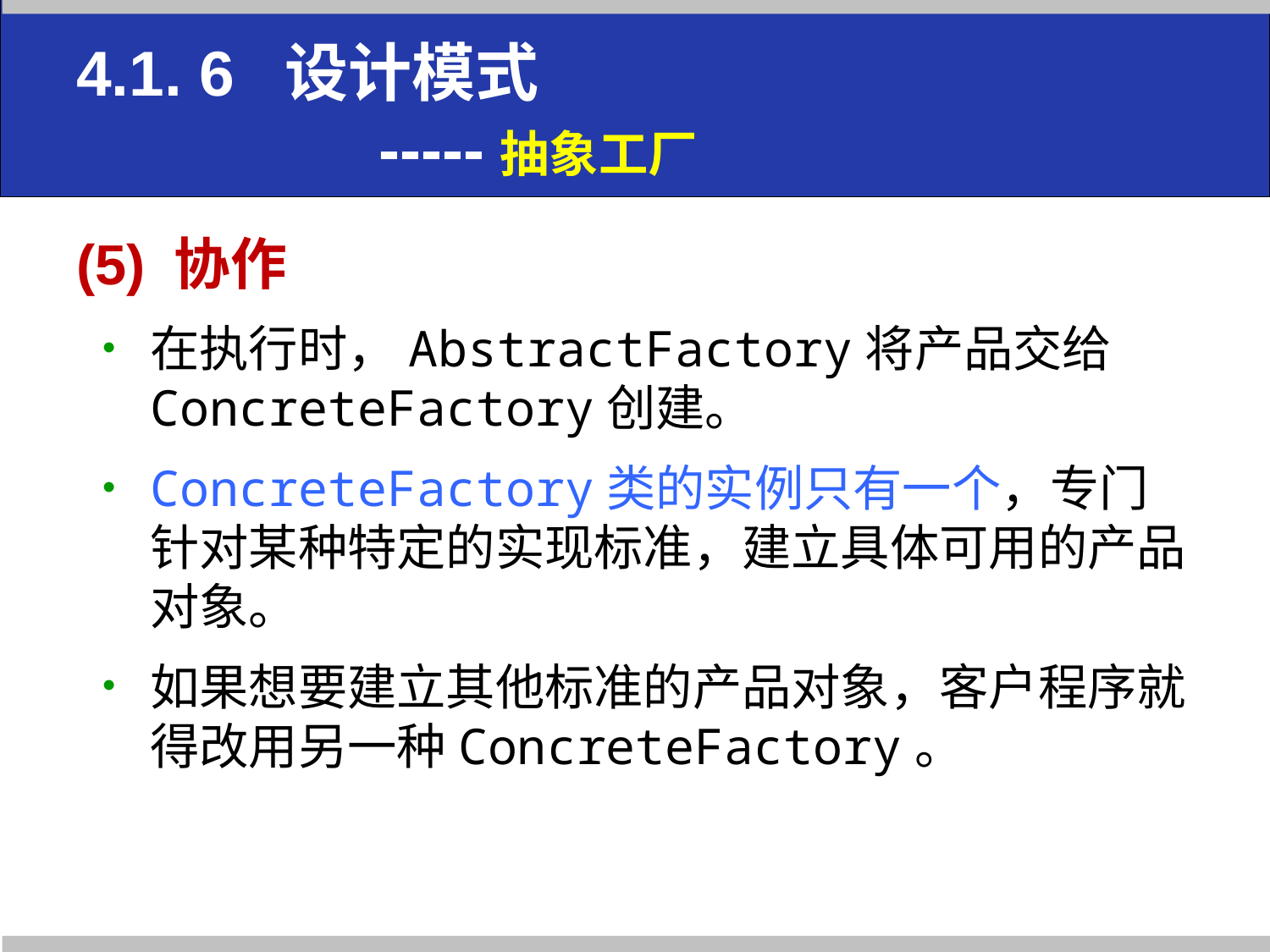

# 4.1. 6  设计模式 -----抽象工厂
(5) 协作
在执行时，AbstractFactory将产品交给ConcreteFactory创建。
ConcreteFactory类的实例只有一个，专门针对某种特定的实现标准，建立具体可用的产品对象。
如果想要建立其他标准的产品对象，客户程序就得改用另一种ConcreteFactory。
468